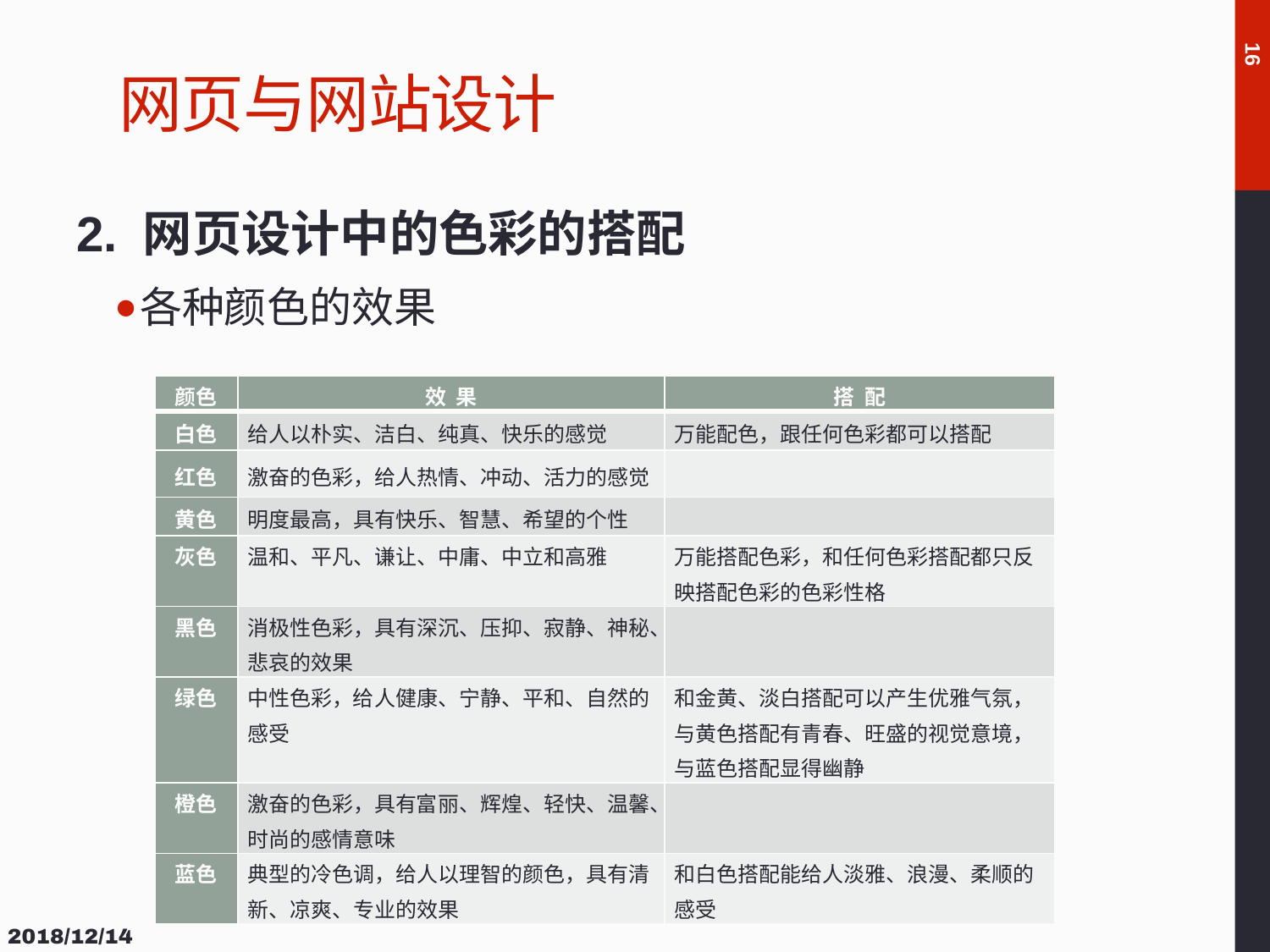

# 网页与网站设计
16
2. 网页设计中的色彩的搭配
各种颜色的效果

| 颜色 | 效 果 | 搭 配 |
| --- | --- | --- |
| 白色 | 给人以朴实、洁白、纯真、快乐的感觉 | 万能配色，跟任何色彩都可以搭配 |
| 红色 | 激奋的色彩，给人热情、冲动、活力的感觉 |  |
| 黄色 | 明度最高，具有快乐、智慧、希望的个性 |  |
| 灰色 | 温和、平凡、谦让、中庸、中立和高雅 | 万能搭配色彩，和任何色彩搭配都只反映搭配色彩的色彩性格 |
| 黑色 | 消极性色彩，具有深沉、压抑、寂静、神秘、悲哀的效果 |  |
| 绿色 | 中性色彩，给人健康、宁静、平和、自然的感受 | 和金黄、淡白搭配可以产生优雅气氛，与黄色搭配有青春、旺盛的视觉意境，与蓝色搭配显得幽静 |
| 橙色 | 激奋的色彩，具有富丽、辉煌、轻快、温馨、时尚的感情意味 |  |
| 蓝色 | 典型的冷色调，给人以理智的颜色，具有清新、凉爽、专业的效果 | 和白色搭配能给人淡雅、浪漫、柔顺的感受 |
2018/12/14